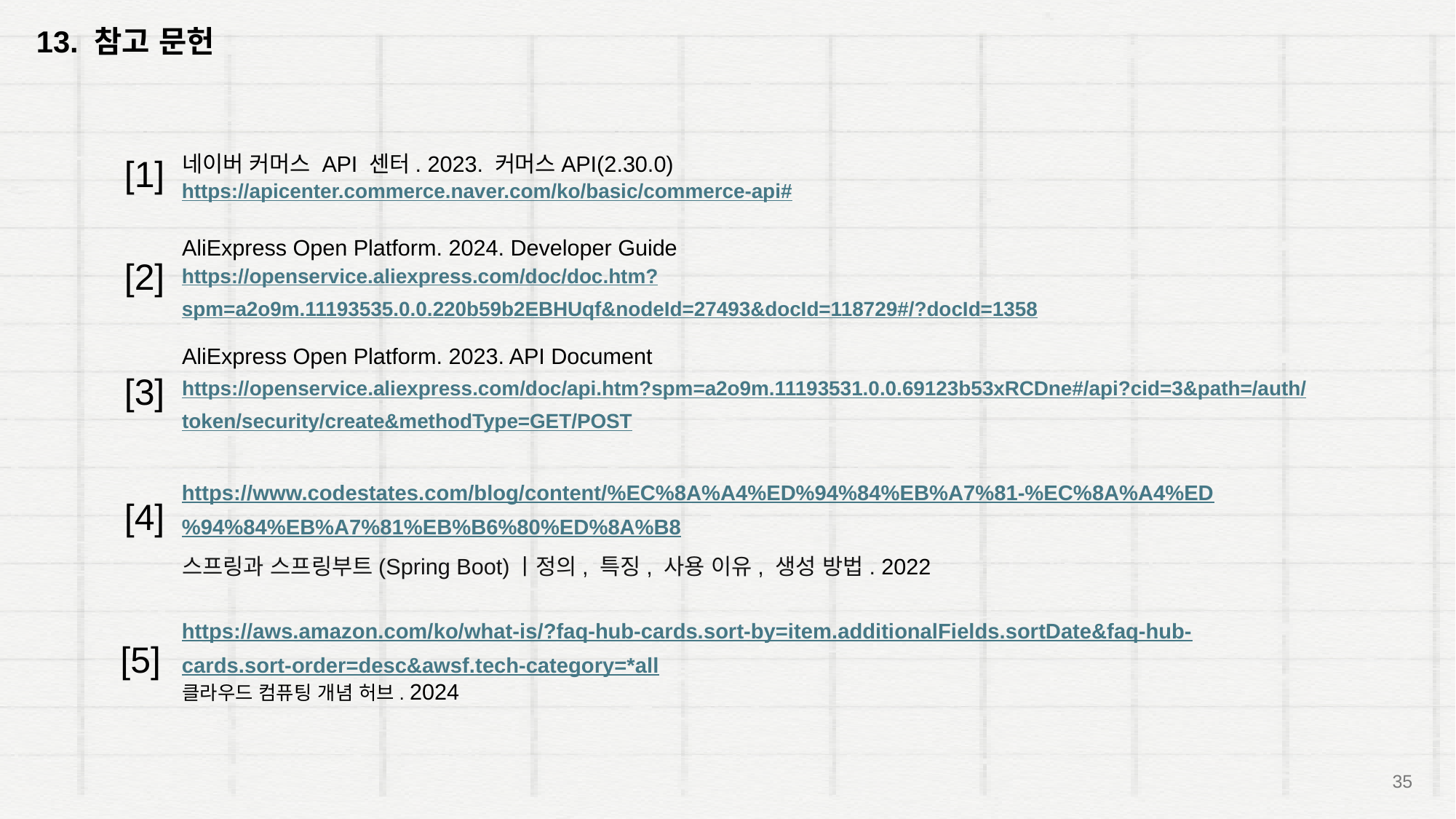

13. 참고 문헌
네이버 커머스 API 센터. 2023. 커머스API(2.30.0)
[1]
https://apicenter.commerce.naver.com/ko/basic/commerce-api#
AliExpress Open Platform. 2024. Developer Guide
[2]
https://openservice.aliexpress.com/doc/doc.htm?spm=a2o9m.11193535.0.0.220b59b2EBHUqf&nodeId=27493&docId=118729#/?docId=1358
AliExpress Open Platform. 2023. API Document
[3]
https://openservice.aliexpress.com/doc/api.htm?spm=a2o9m.11193531.0.0.69123b53xRCDne#/api?cid=3&path=/auth/token/security/create&methodType=GET/POST
https://www.codestates.com/blog/content/%EC%8A%A4%ED%94%84%EB%A7%81-%EC%8A%A4%ED%94%84%EB%A7%81%EB%B6%80%ED%8A%B8
[4]
https://aws.amazon.com/ko/what-is/?faq-hub-cards.sort-by=item.additionalFields.sortDate&faq-hub-cards.sort-order=desc&awsf.tech-category=*all
[5]
스프링과 스프링부트(Spring Boot)ㅣ정의, 특징, 사용 이유, 생성 방법. 2022
클라우드 컴퓨팅 개념 허브. 2024
35